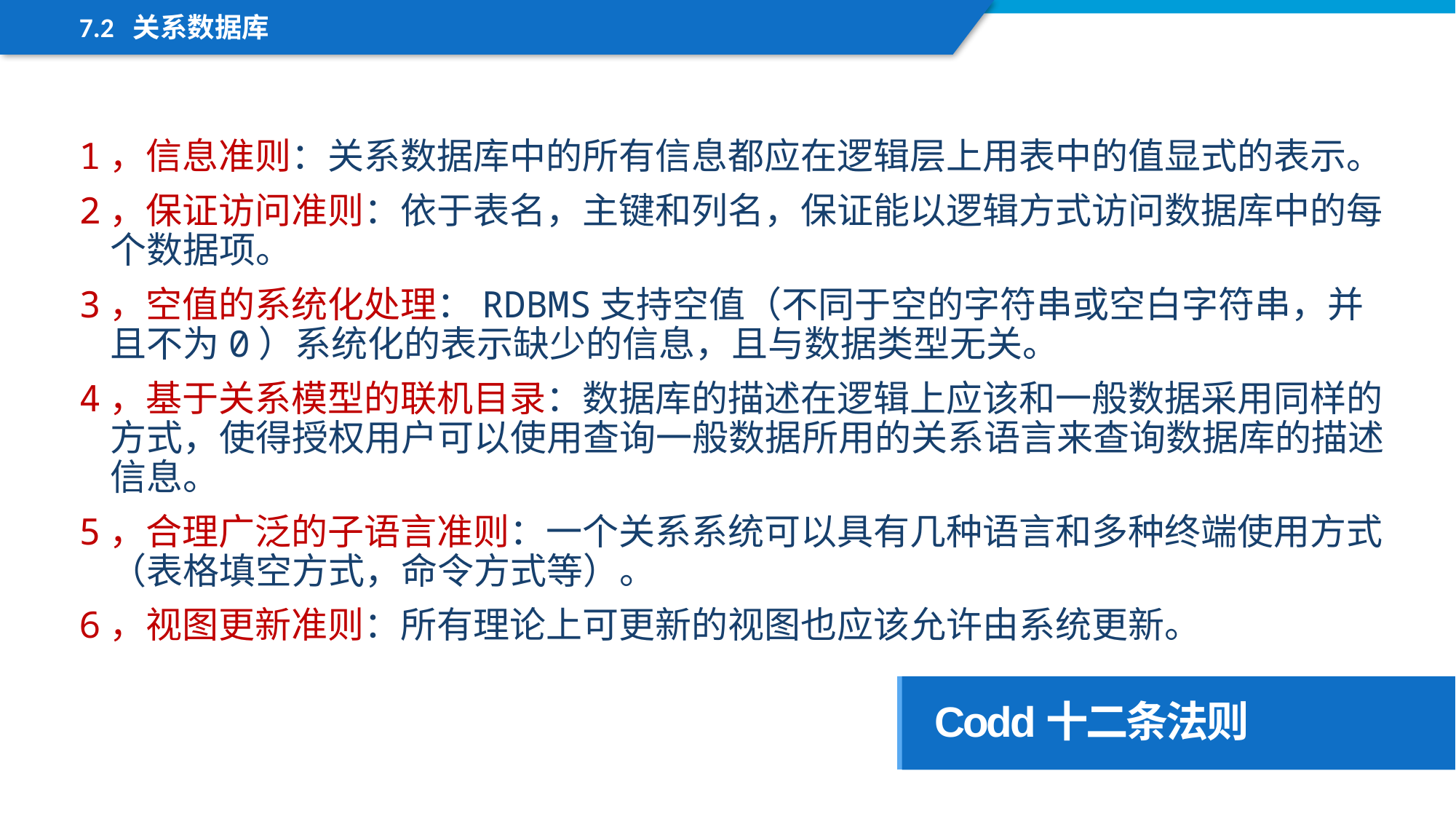

7.2  关系数据库
1，信息准则：关系数据库中的所有信息都应在逻辑层上用表中的值显式的表示。
2，保证访问准则：依于表名，主键和列名，保证能以逻辑方式访问数据库中的每个数据项。
3，空值的系统化处理：RDBMS支持空值（不同于空的字符串或空白字符串，并且不为0）系统化的表示缺少的信息，且与数据类型无关。
4，基于关系模型的联机目录：数据库的描述在逻辑上应该和一般数据采用同样的方式，使得授权用户可以使用查询一般数据所用的关系语言来查询数据库的描述信息。
5，合理广泛的子语言准则：一个关系系统可以具有几种语言和多种终端使用方式（表格填空方式，命令方式等）。
6，视图更新准则：所有理论上可更新的视图也应该允许由系统更新。
Codd十二条法则